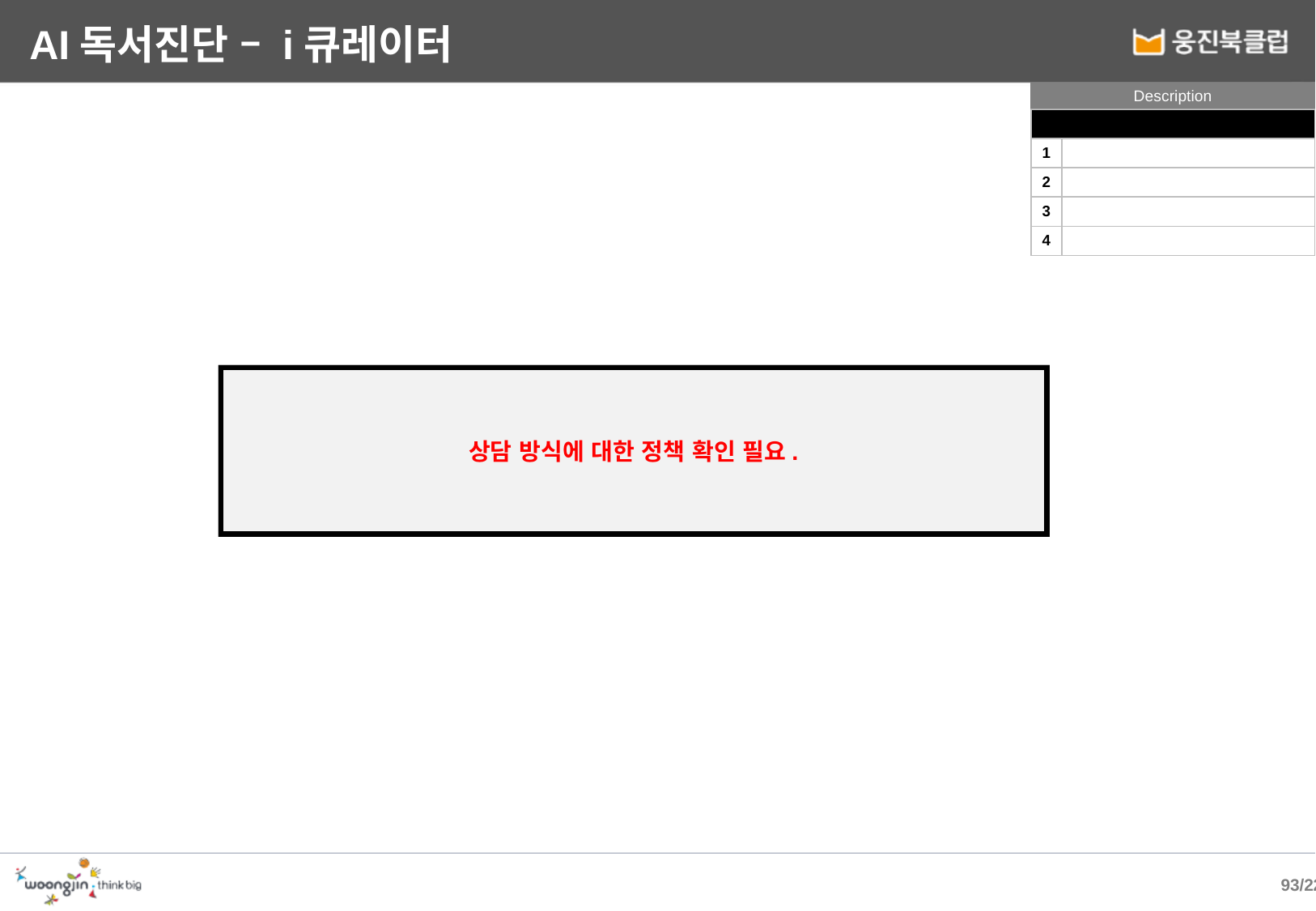

# AI독서진단 – i큐레이터
Description
|  |  |
| --- | --- |
| 1 |  |
| 2 |  |
| 3 |  |
| 4 |  |
상담 방식에 대한 정책 확인 필요.